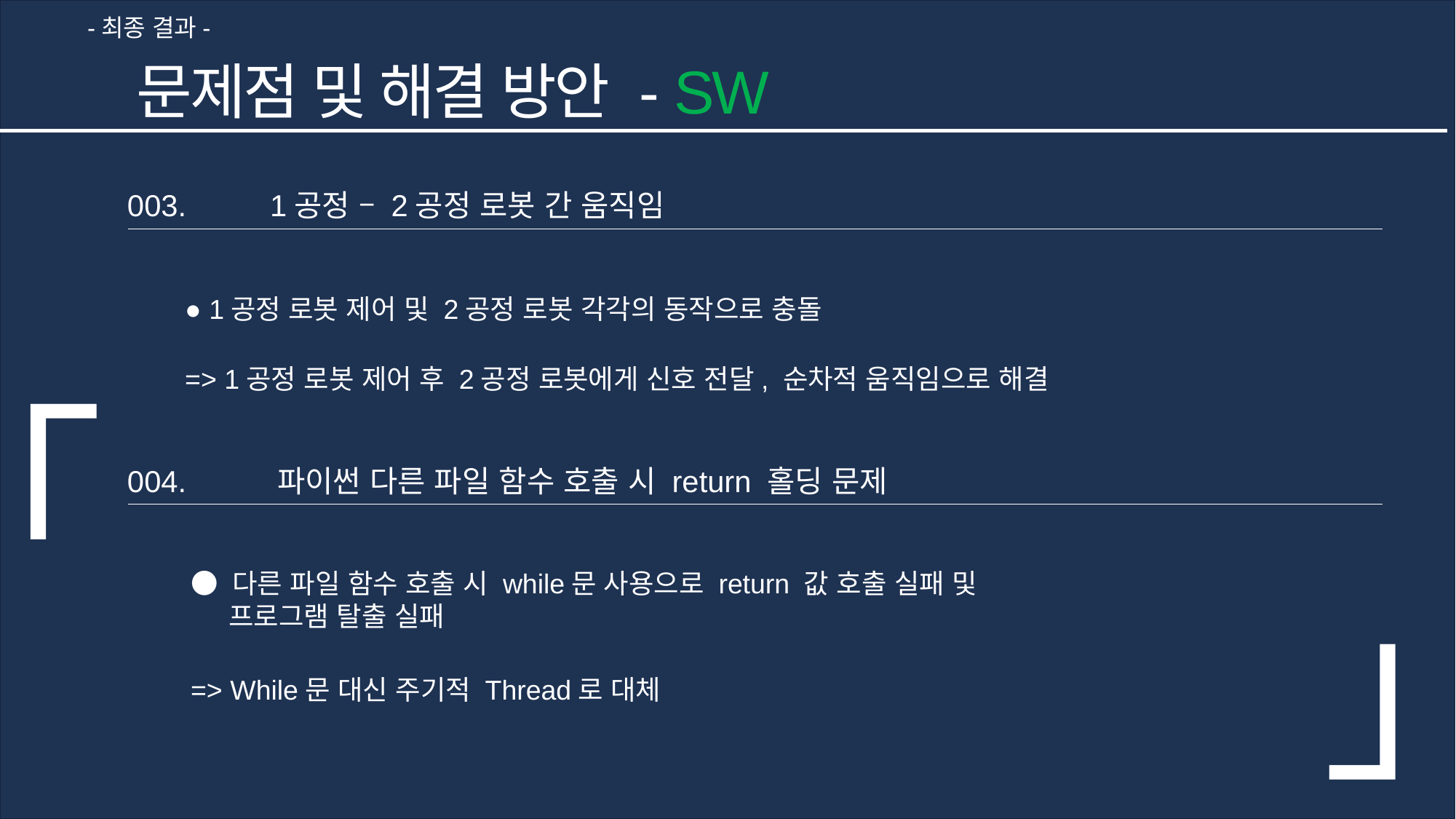

-최종 결과-
문제점 및 해결 방안 - SW
 「
003.          1공정 – 2공정 로봇 간 움직임
● 1공정 로봇 제어 및 2공정 로봇 각각의 동작으로 충돌
=> 1공정 로봇 제어 후 2공정 로봇에게 신호 전달, 순차적 움직임으로 해결
004.          파이썬 다른 파일 함수 호출 시 return 홀딩 문제
」
● 다른 파일 함수 호출 시 while문 사용으로 return 값 호출 실패 및
     프로그램 탈출 실패
=> While문 대신 주기적 Thread로 대체